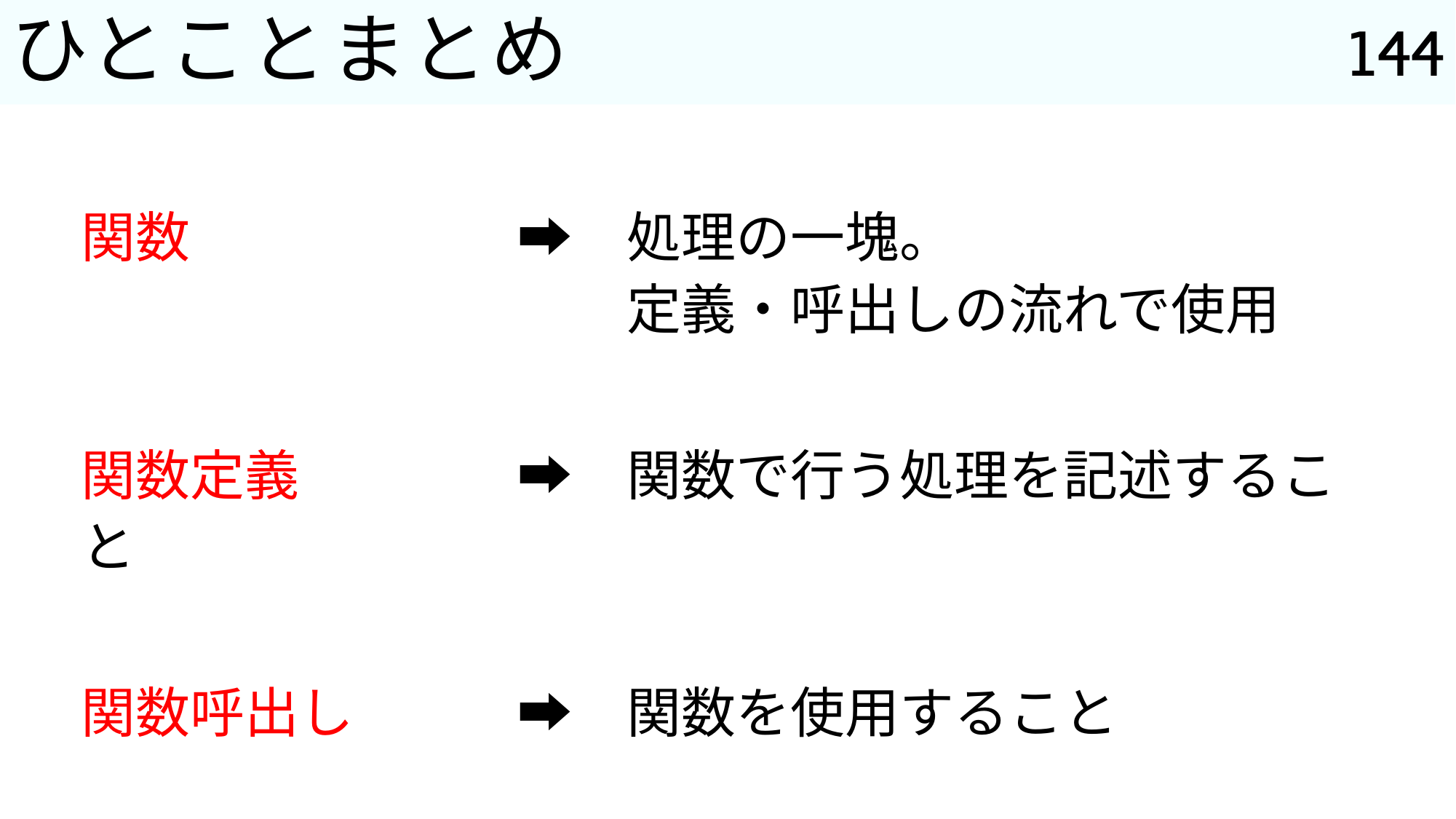

144
# ひとことまとめ
関数			➡	処理の一塊。
					定義・呼出しの流れで使用

関数定義		➡	関数で行う処理を記述すること

関数呼出し		➡	関数を使用すること